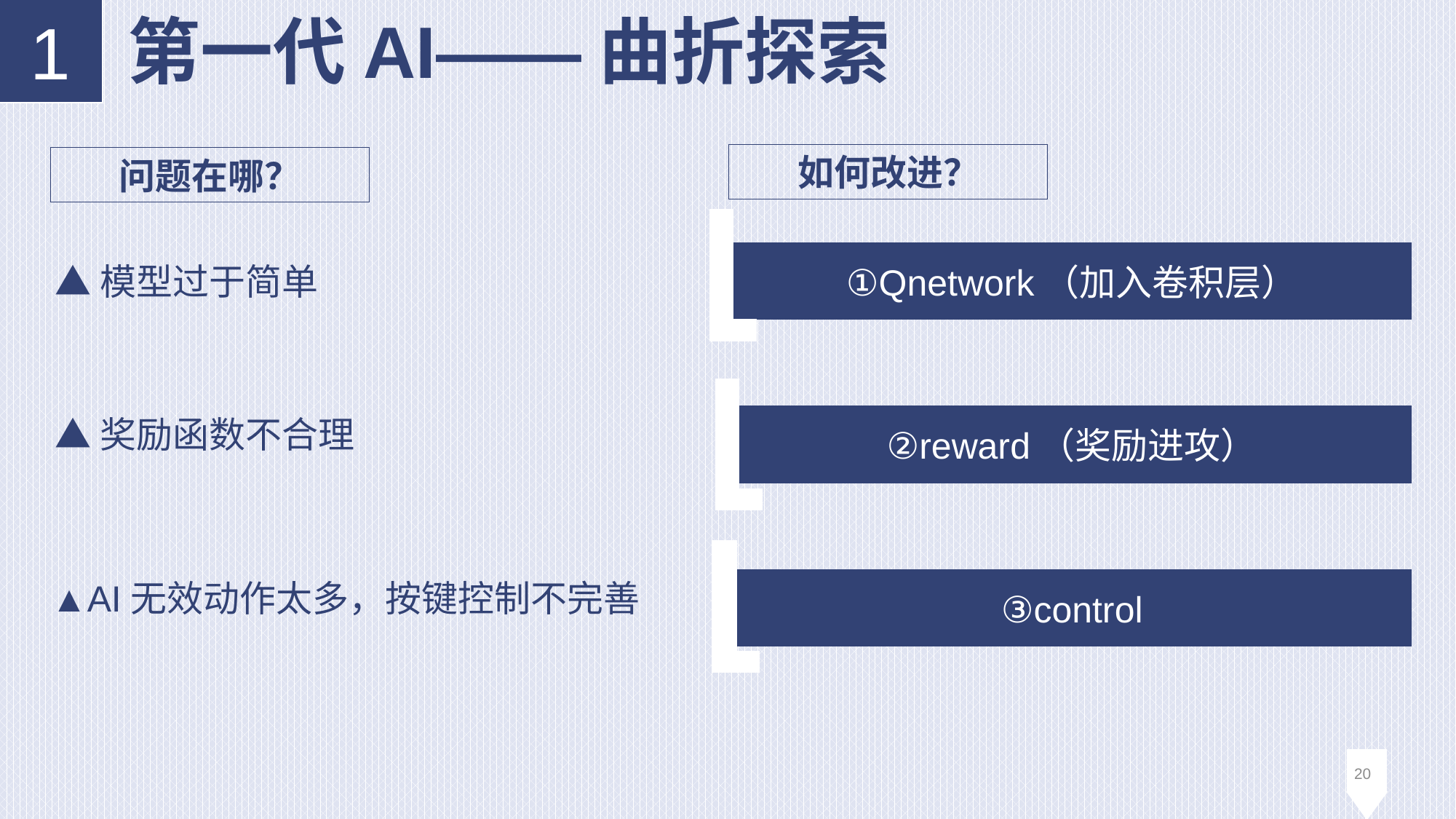

第一代AI——曲折探索
1
      如何改进？
      问题在哪？

①Qnetwork（加入卷积层）
▲模型过于简单

▲奖励函数不合理
②reward（奖励进攻）

▲AI无效动作太多，按键控制不完善
③control

20